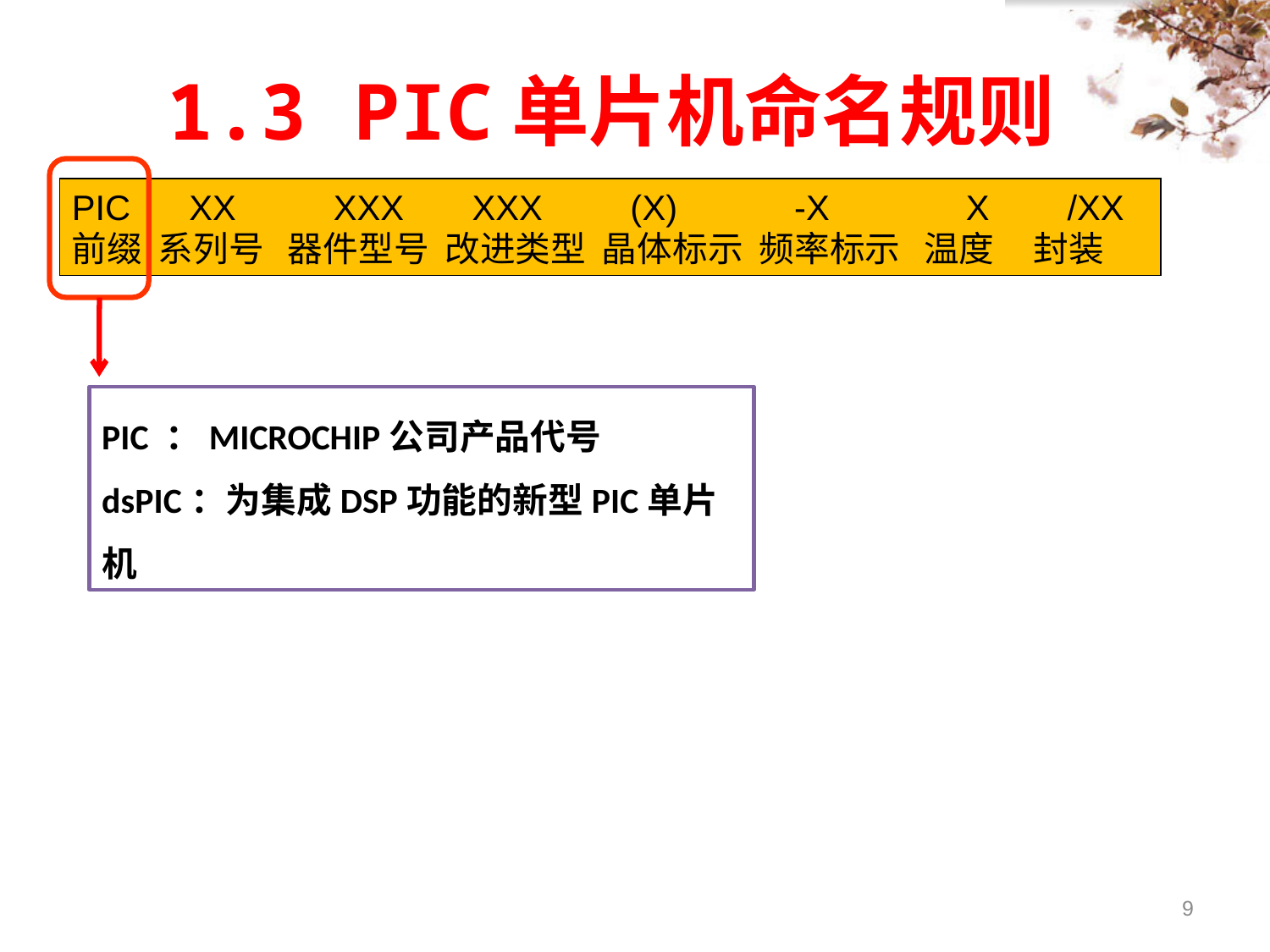

# 1.3 PIC单片机命名规则

PIC      XX          XXX       XXX         (X)            -X              X        /XX
前缀  系列号   器件型号  改进类型  晶体标示  频率标示   温度     封装
PIC ：MICROCHIP公司产品代号
dsPIC：为集成DSP功能的新型PIC单片机
9